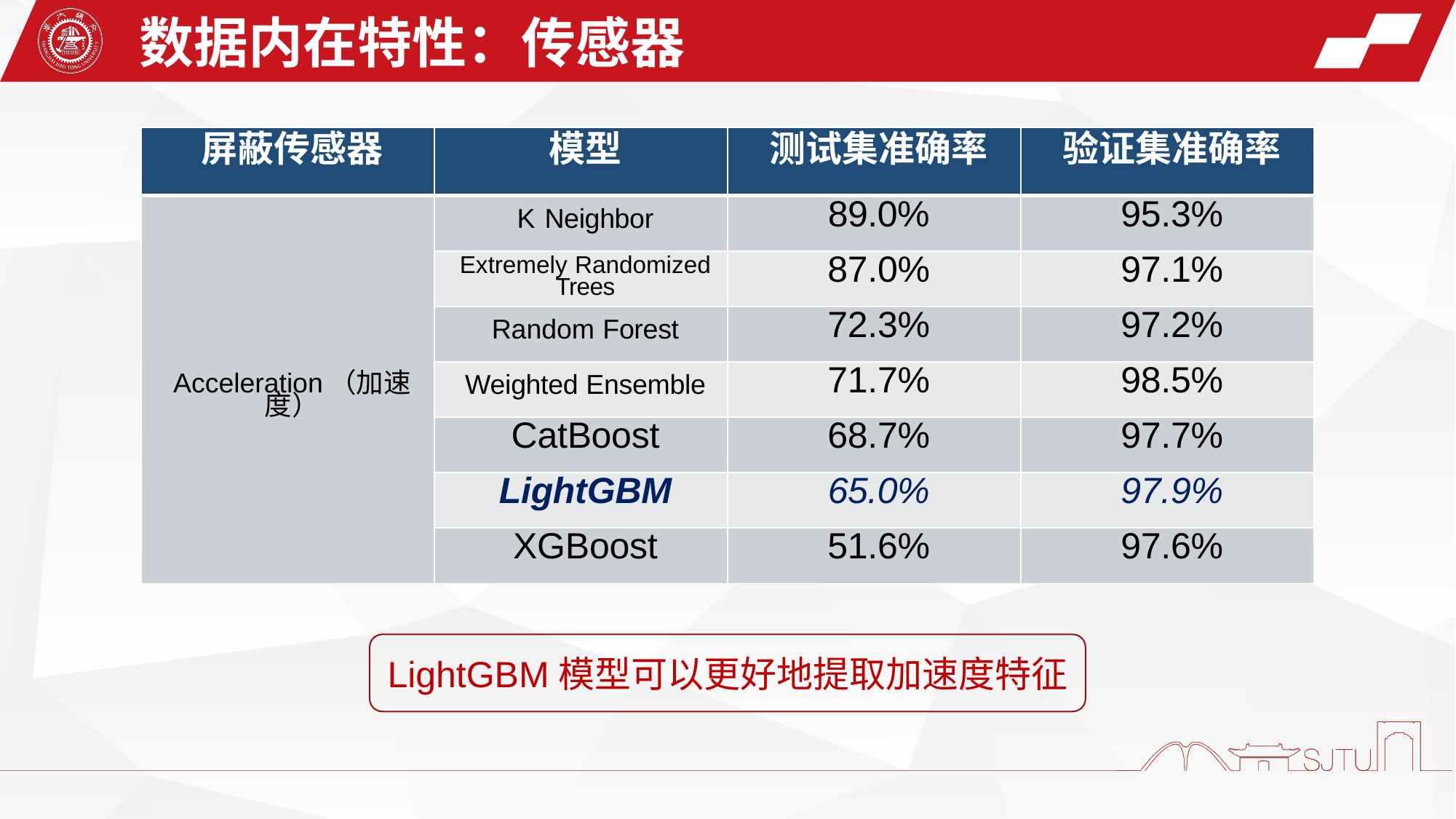

数据内在特性：传感器
| 屏蔽传感器 | 模型 | 测试集准确率 | 验证集准确率 |
| --- | --- | --- | --- |
| Acceleration（加速度） | K Neighbor | 89.0% | 95.3% |
|  | Extremely Randomized Trees | 87.0% | 97.1% |
|  | Random Forest | 72.3% | 97.2% |
|  | Weighted Ensemble | 71.7% | 98.5% |
|  | CatBoost | 68.7% | 97.7% |
|  | LightGBM | 65.0% | 97.9% |
|  | XGBoost | 51.6% | 97.6% |
LightGBM模型可以更好地提取加速度特征